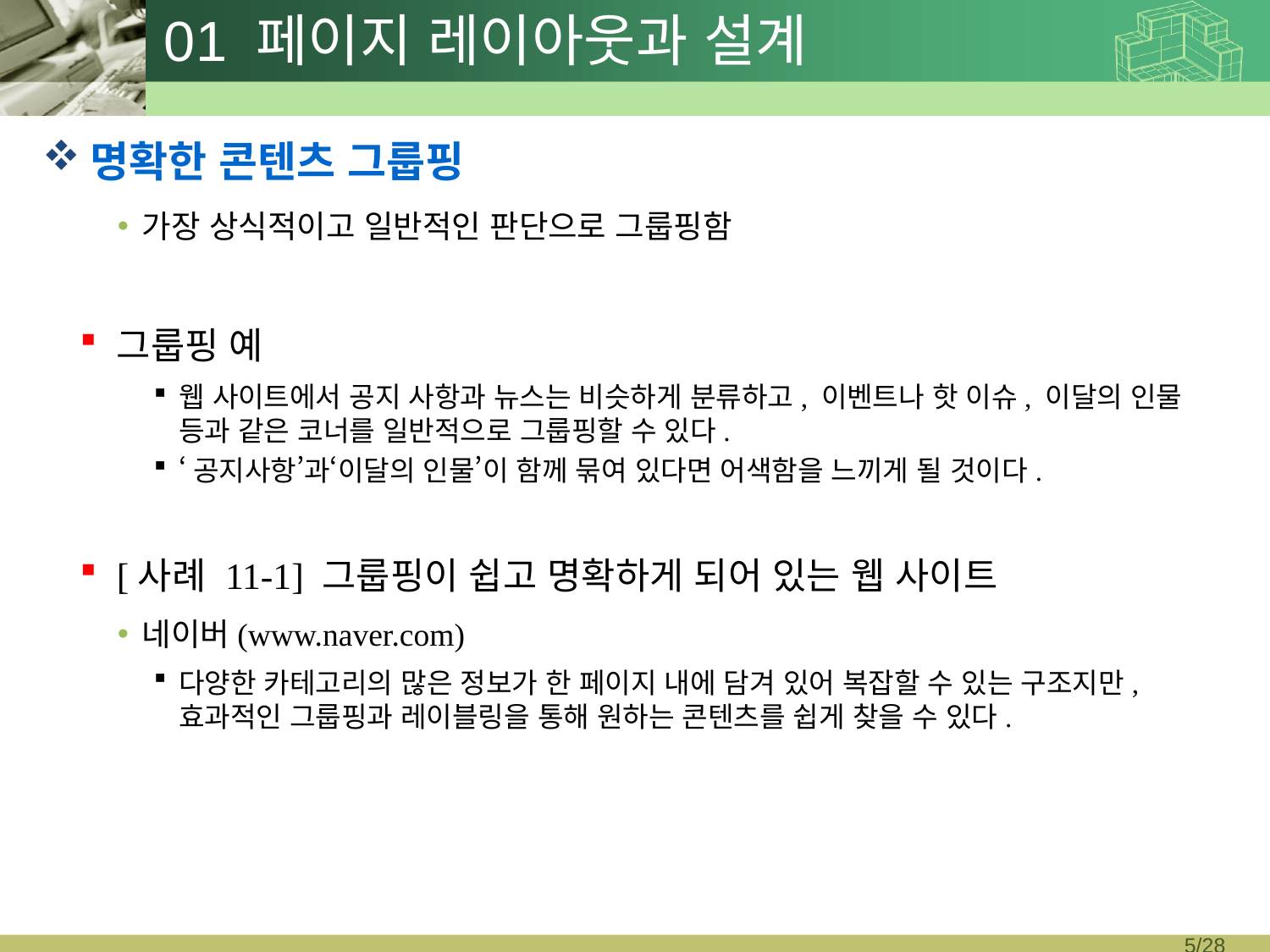

# 01 페이지 레이아웃과 설계
명확한 콘텐츠 그룹핑
가장 상식적이고 일반적인 판단으로 그룹핑함

그룹핑 예
웹 사이트에서 공지 사항과 뉴스는 비슷하게 분류하고, 이벤트나 핫 이슈, 이달의 인물 등과 같은 코너를 일반적으로 그룹핑할 수 있다.
‘공지사항’과‘이달의 인물’이 함께 묶여 있다면 어색함을 느끼게 될 것이다.

[사례 11-1] 그룹핑이 쉽고 명확하게 되어 있는 웹 사이트
네이버(www.naver.com)
다양한 카테고리의 많은 정보가 한 페이지 내에 담겨 있어 복잡할 수 있는 구조지만, 효과적인 그룹핑과 레이블링을 통해 원하는 콘텐츠를 쉽게 찾을 수 있다.